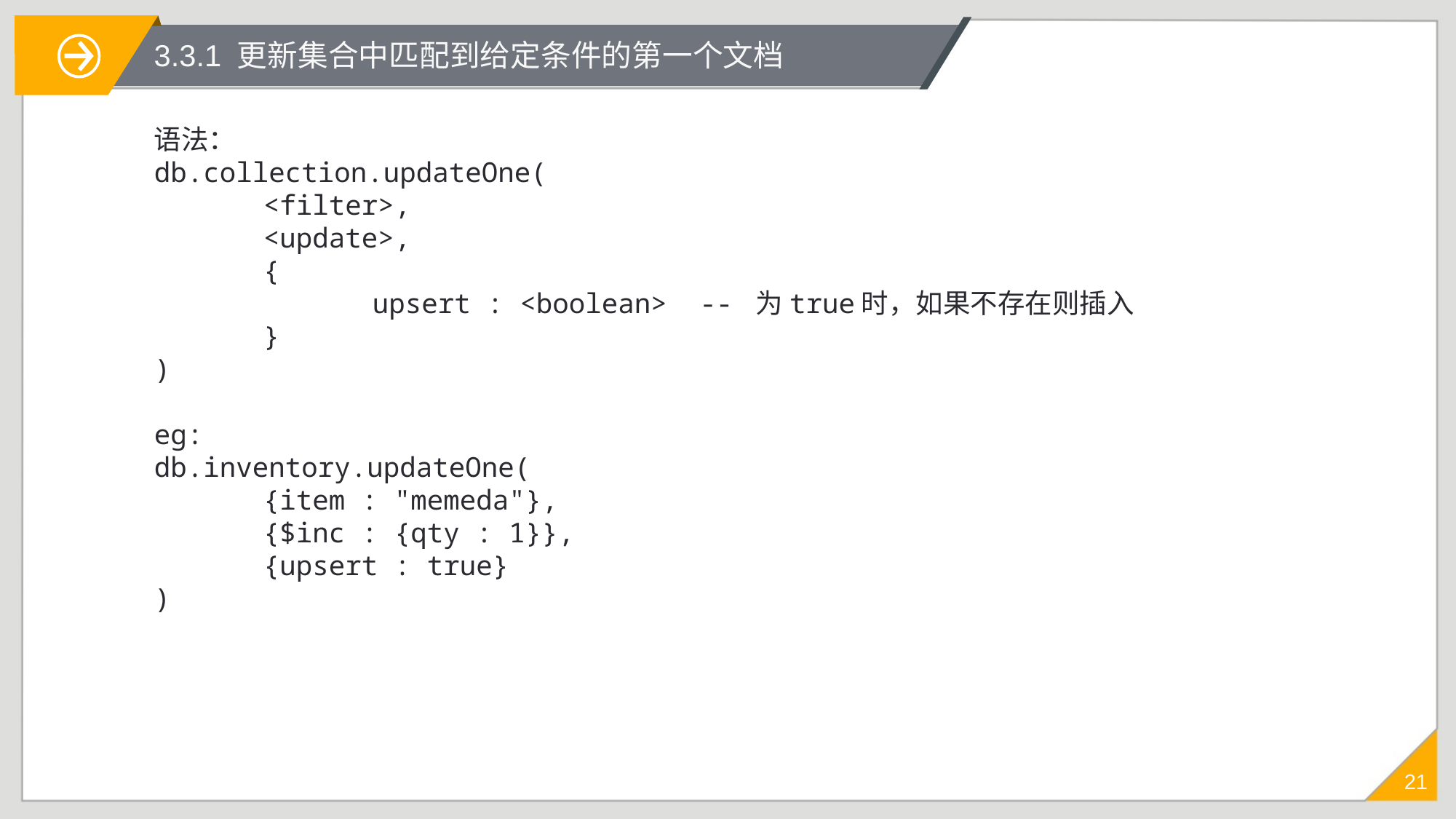

3.3.1 更新集合中匹配到给定条件的第一个文档

语法：
db.collection.updateOne(
	<filter>,
	<update>,
	{
		upsert : <boolean>	-- 为true时，如果不存在则插入
	}
)

eg:
db.inventory.updateOne(
	{item : "memeda"},
	{$inc : {qty : 1}},
	{upsert : true}
)